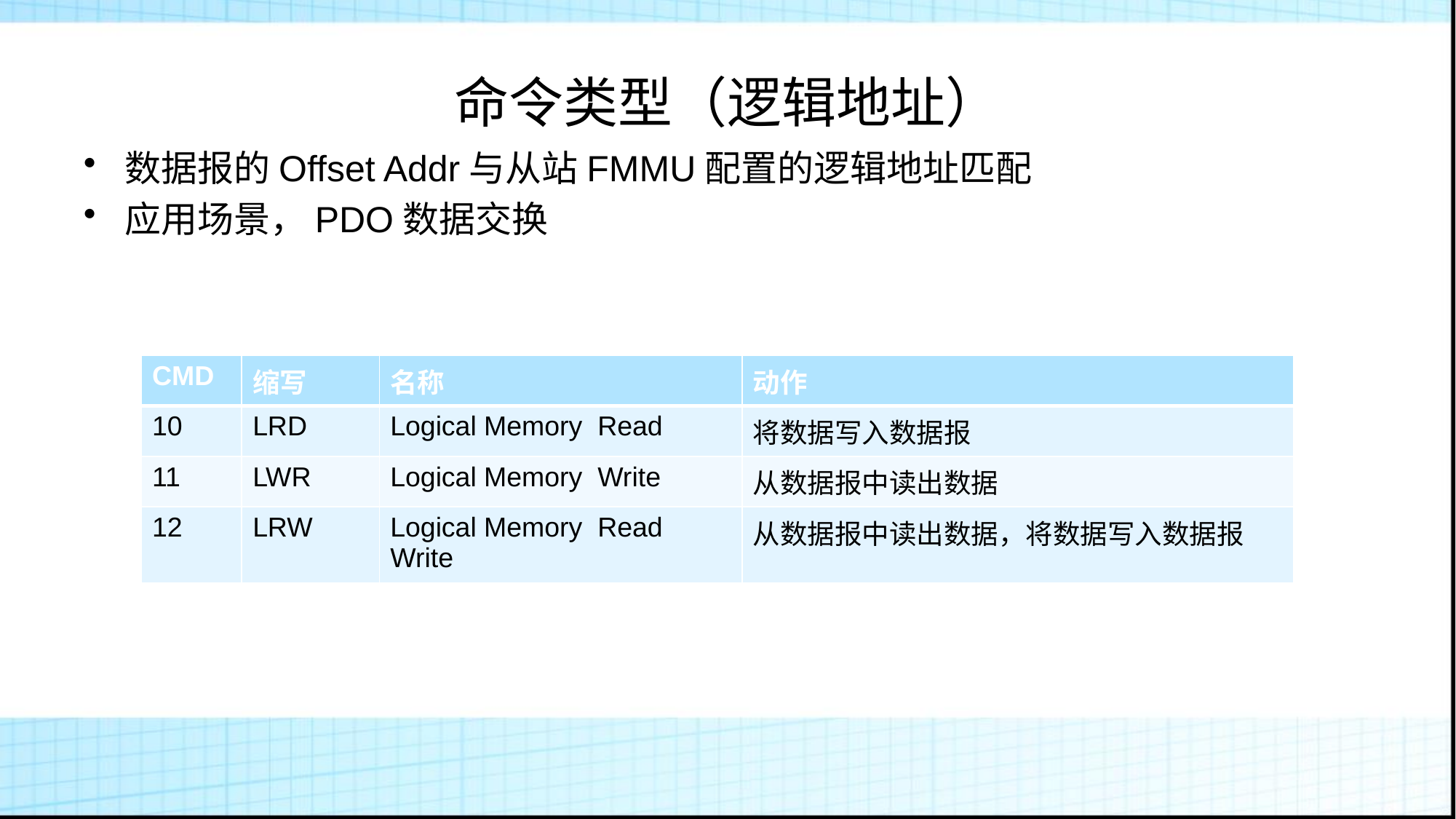

# 命令类型（逻辑地址）
数据报的Offset Addr与从站FMMU配置的逻辑地址匹配
应用场景，PDO数据交换
| CMD | 缩写 | 名称 | 动作 |
| --- | --- | --- | --- |
| 10 | LRD | Logical Memory Read | 将数据写入数据报 |
| 11 | LWR | Logical Memory Write | 从数据报中读出数据 |
| 12 | LRW | Logical Memory Read Write | 从数据报中读出数据，将数据写入数据报 |